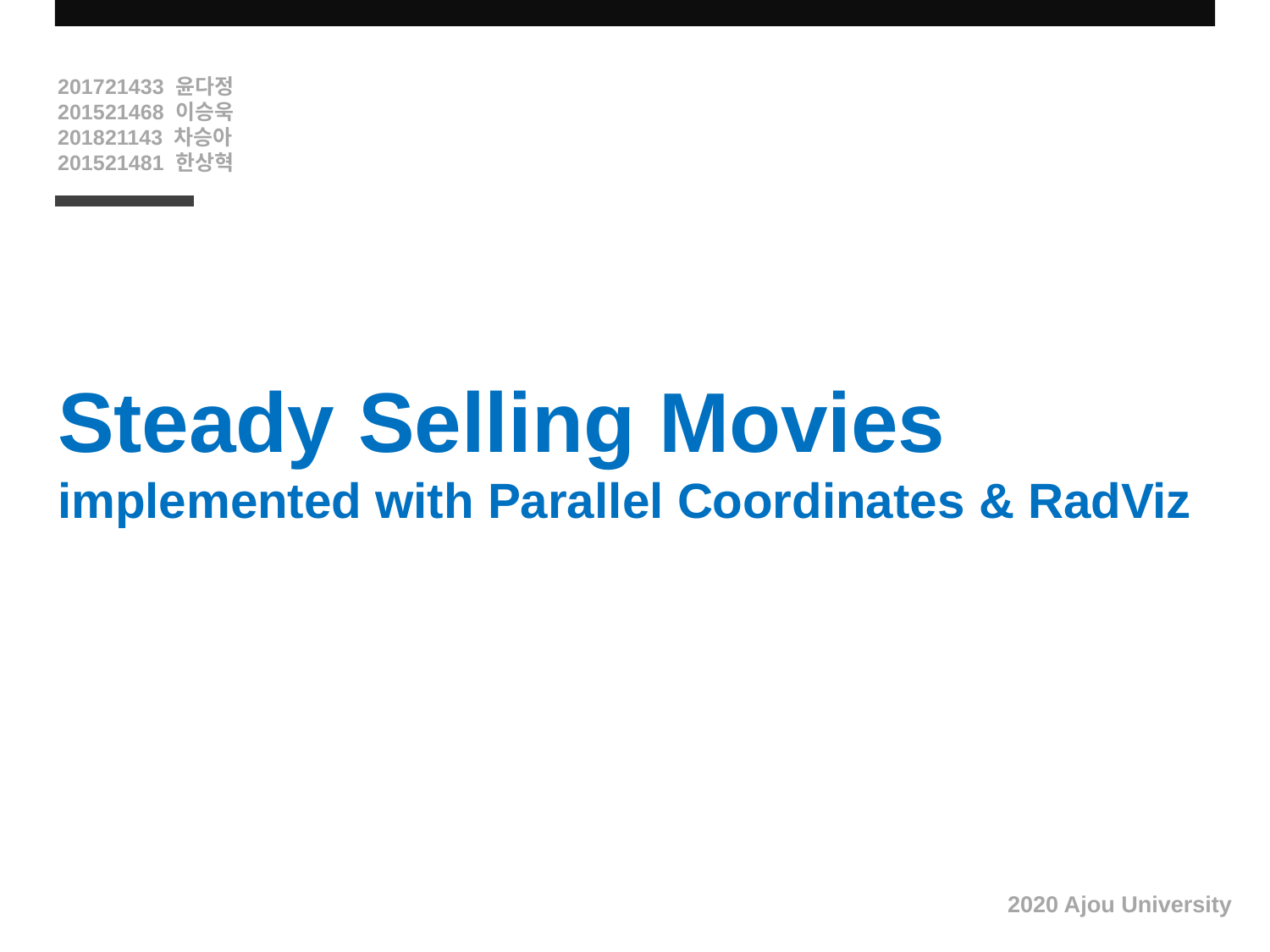

201721433 윤다정
201521468 이승욱
201821143 차승아
201521481 한상혁
# Steady Selling Movies implemented with Parallel Coordinates & RadViz
2020 Ajou University